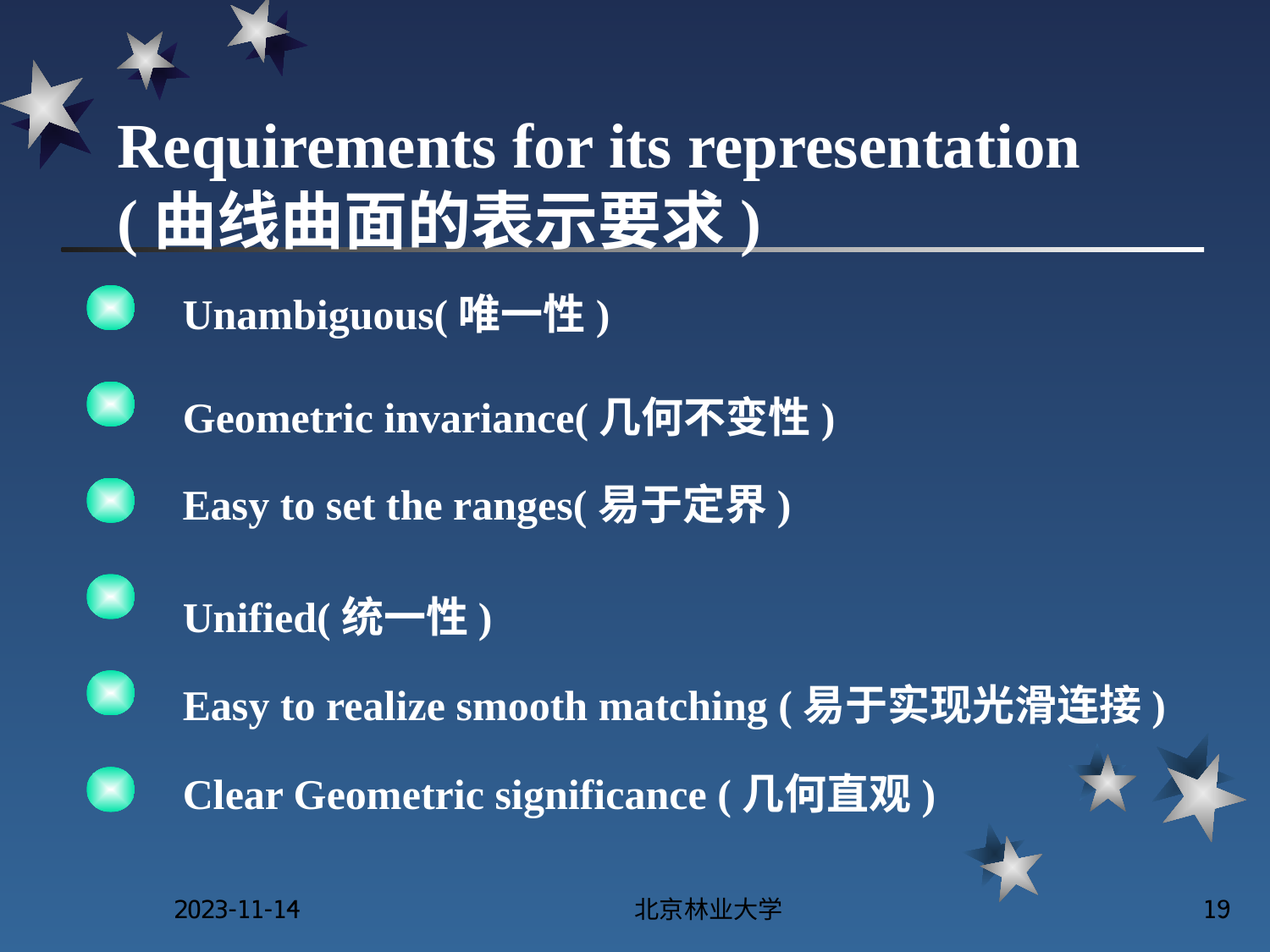

# Requirements for its representation (曲线曲面的表示要求)
Unambiguous(唯一性)

Geometric invariance(几何不变性)

Easy to set the ranges(易于定界)

Unified(统一性)

Easy to realize smooth matching (易于实现光滑连接)
Clear Geometric significance (几何直观)

2023-11-14
北京林业大学
19